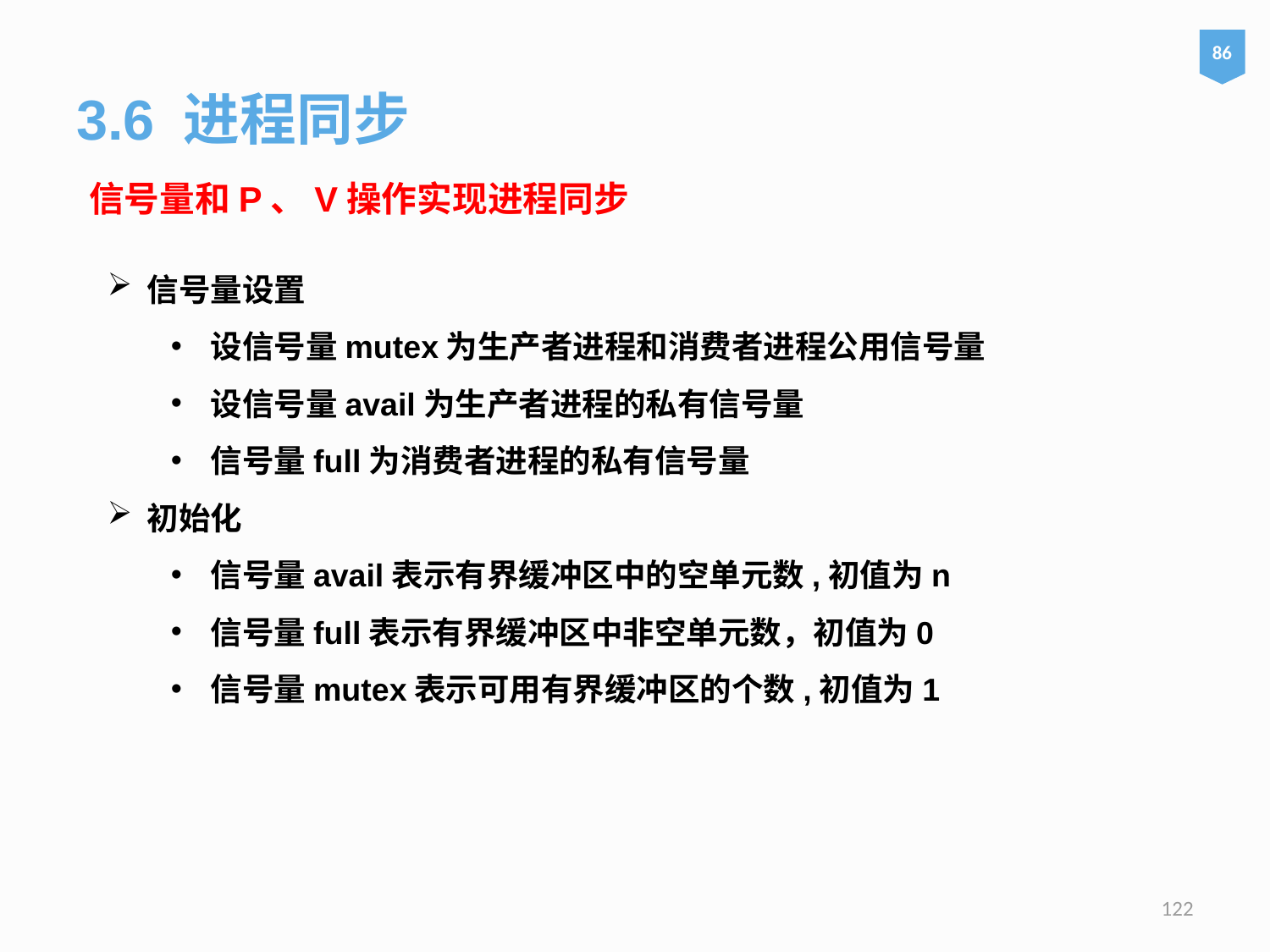

86
3.6 进程同步
信号量和P、V操作实现进程同步

信号量设置
设信号量mutex为生产者进程和消费者进程公用信号量
设信号量avail为生产者进程的私有信号量
信号量full为消费者进程的私有信号量
初始化
信号量avail表示有界缓冲区中的空单元数,初值为n
信号量full表示有界缓冲区中非空单元数，初值为0
信号量mutex表示可用有界缓冲区的个数,初值为1
122